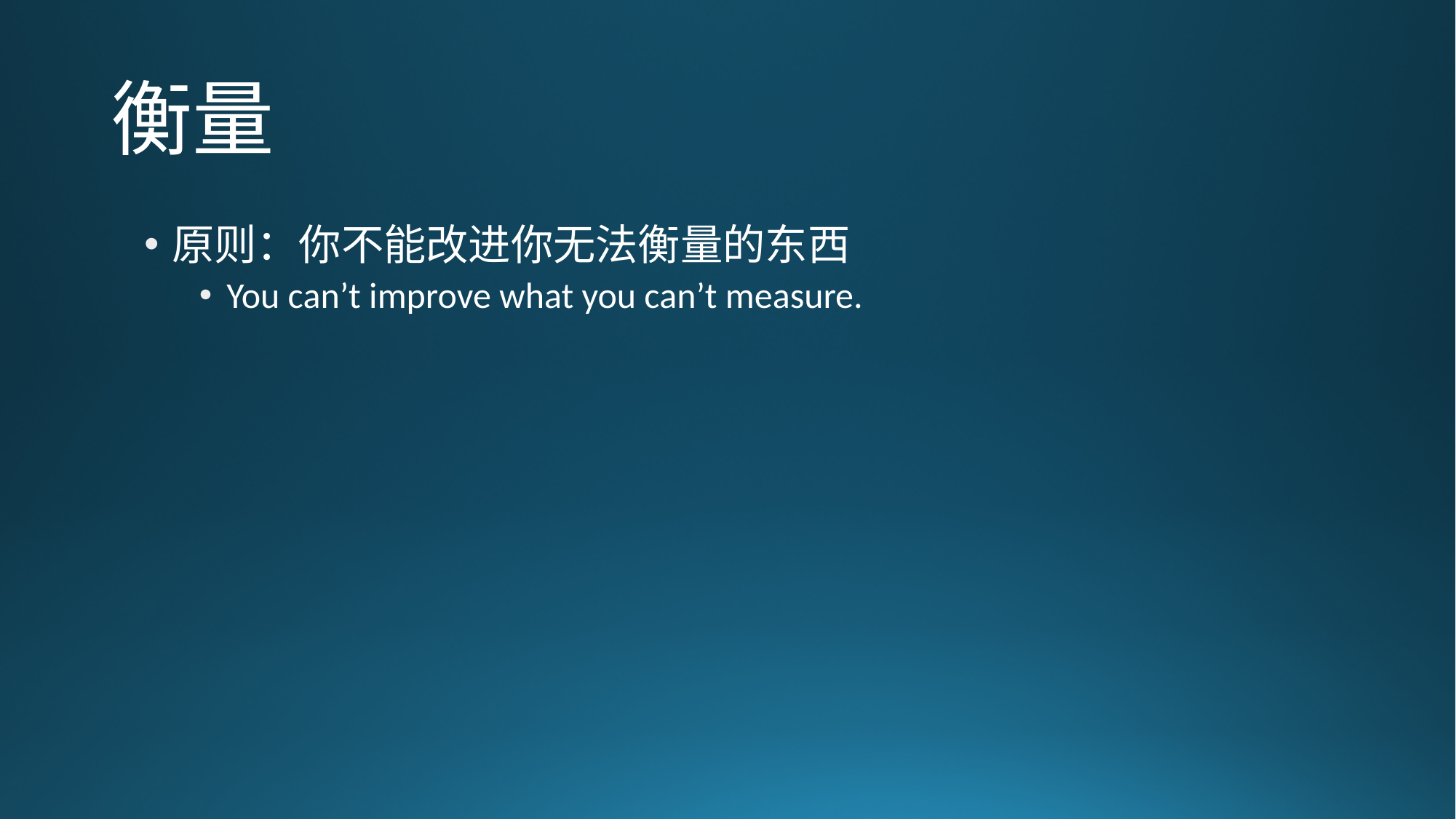

# 衡量
原则：你不能改进你无法衡量的东西
You can’t improve what you can’t measure.